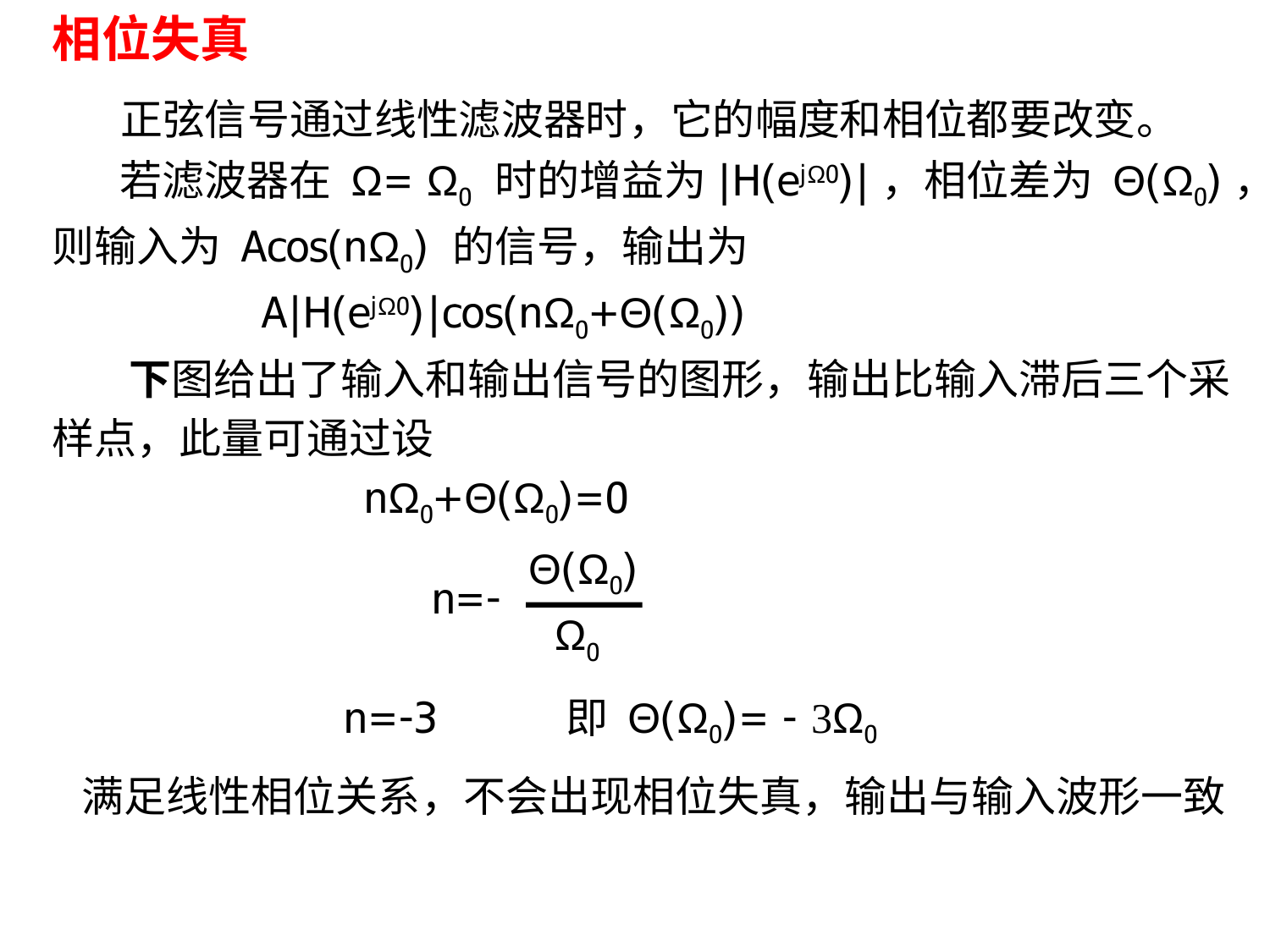

# 相位失真
     正弦信号通过线性滤波器时，它的幅度和相位都要改变。
      若滤波器在 Ω= Ω0 时的增益为|H(ejΩ0)|，相位差为 Θ(Ω0)，
则输入为 Acos(nΩ0) 的信号，输出为
                A|H(ejΩ0)|cos(nΩ0+Θ(Ω0))
       下图给出了输入和输出信号的图形，输出比输入滞后三个采
样点，此量可通过设
                         nΩ0+Θ(Ω0)=0

Θ(Ω0)
  Ω0
 n=-

                    n=-3         即 Θ(Ω0)= - 3Ω0
满足线性相位关系，不会出现相位失真，输出与输入波形一致